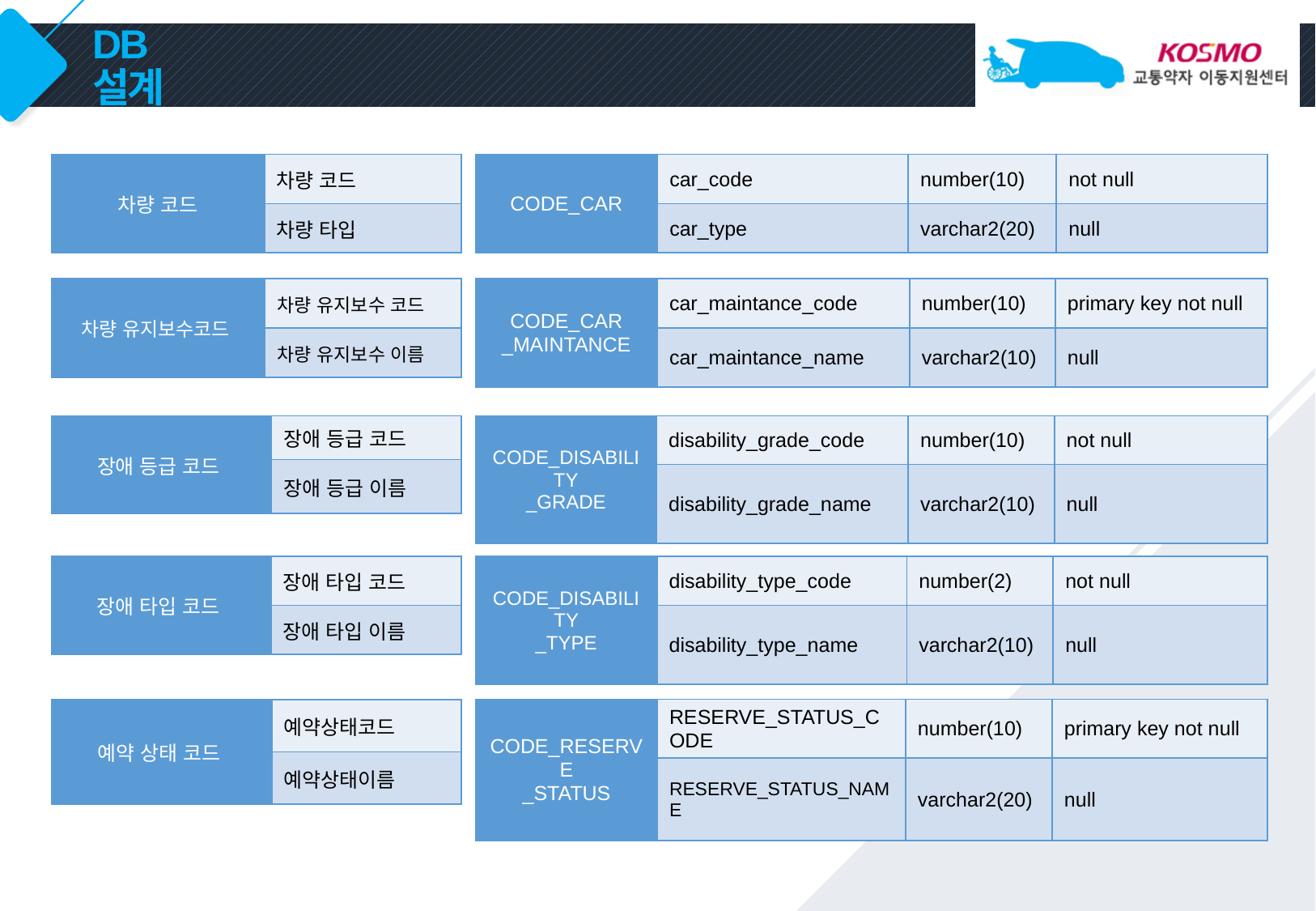

# DB 설계
| 차량 코드 | 차량 코드 |
| --- | --- |
|  | 차량 타입 |
| CODE\_CAR | car\_code | number(10) | not null |
| --- | --- | --- | --- |
|  | car\_type | varchar2(20) | null |
| 차량 유지보수코드 | 차량 유지보수 코드 |
| --- | --- |
|  | 차량 유지보수 이름 |
| CODE\_CAR \_MAINTANCE | car\_maintance\_code | number(10) | primary key not null |
| --- | --- | --- | --- |
|  | car\_maintance\_name | varchar2(10) | null |

| 장애 등급 코드 | 장애 등급 코드 |
| --- | --- |
|  | 장애 등급 이름 |
| CODE\_DISABILITY \_GRADE | disability\_grade\_code | number(10) | not null |
| --- | --- | --- | --- |
|  | disability\_grade\_name | varchar2(10) | null |
| 장애 타입 코드 | 장애 타입 코드 |
| --- | --- |
|  | 장애 타입 이름 |
| CODE\_DISABILITY \_TYPE | disability\_type\_code | number(2) | not null |
| --- | --- | --- | --- |
|  | disability\_type\_name | varchar2(10) | null |
| CODE\_RESERVE \_STATUS | RESERVE\_STATUS\_CODE | number(10) | primary key not null |
| --- | --- | --- | --- |
|  | RESERVE\_STATUS\_NAME | varchar2(20) | null |
| 예약 상태 코드 | 예약상태코드 |
| --- | --- |
|  | 예약상태이름 |